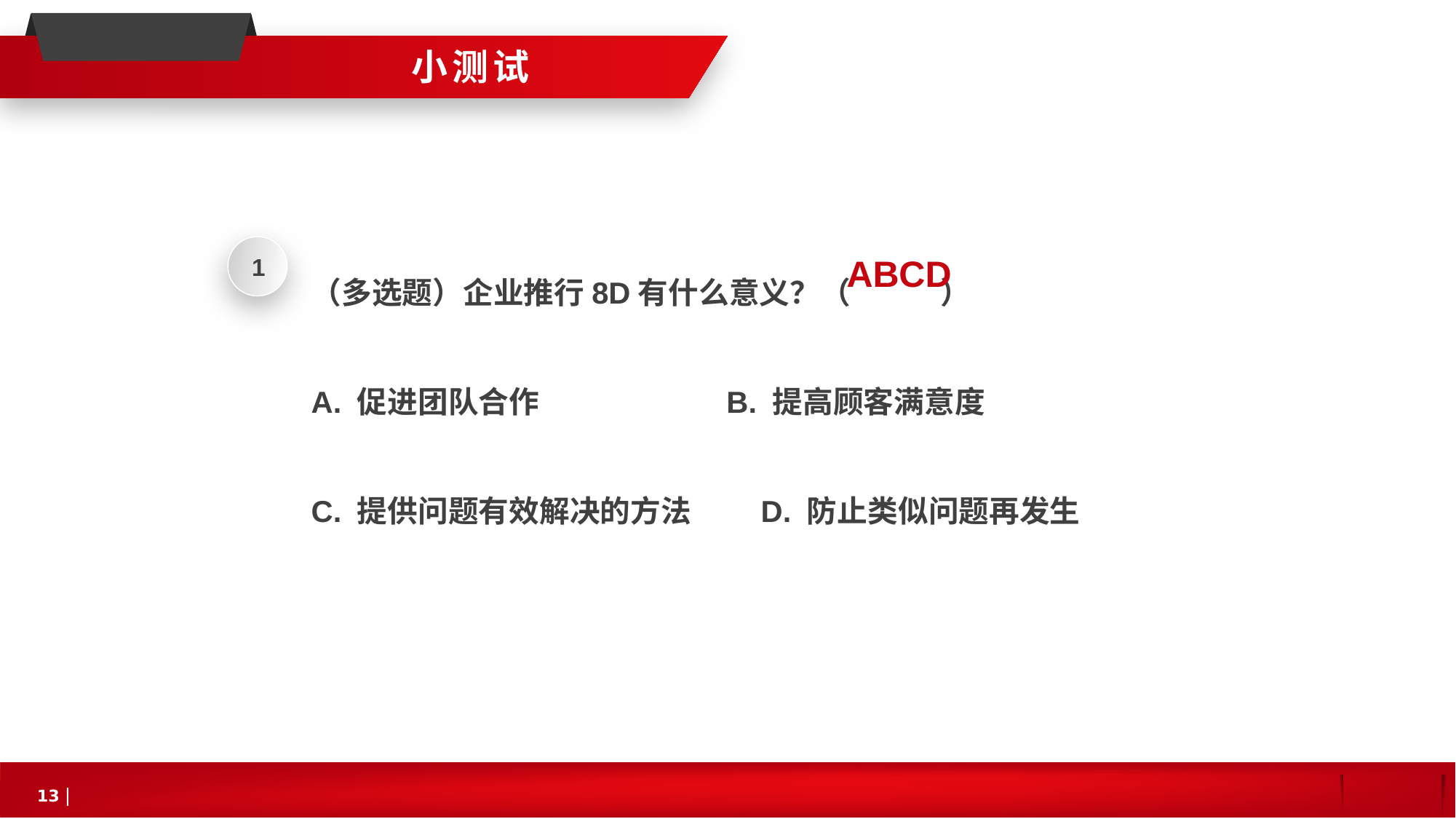

小测试
（多选题）企业推行8D有什么意义？（             ）
A. 促进团队合作                          B. 提高顾客满意度
C. 提供问题有效解决的方法         D. 防止类似问题再发生

1
ABCD